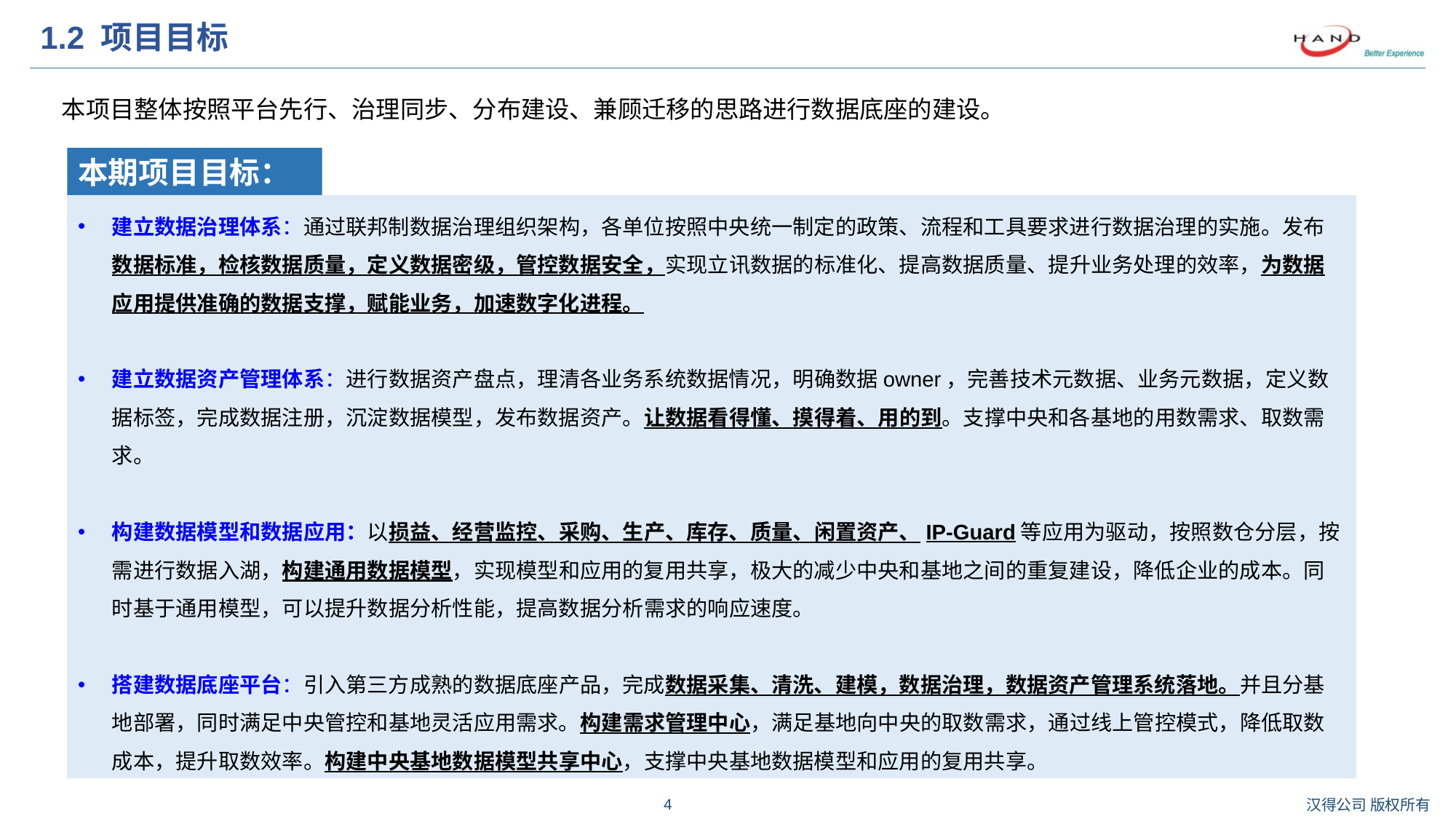

# 1.2 项目目标
本项目整体按照平台先行、治理同步、分布建设、兼顾迁移的思路进行数据底座的建设。
本期项目目标：
建立数据治理体系：通过联邦制数据治理组织架构，各单位按照中央统一制定的政策、流程和工具要求进行数据治理的实施。发布数据标准，检核数据质量，定义数据密级，管控数据安全，实现立讯数据的标准化、提高数据质量、提升业务处理的效率，为数据应用提供准确的数据支撑，赋能业务，加速数字化进程。

建立数据资产管理体系：进行数据资产盘点，理清各业务系统数据情况，明确数据owner，完善技术元数据、业务元数据，定义数据标签，完成数据注册，沉淀数据模型，发布数据资产。让数据看得懂、摸得着、用的到。支撑中央和各基地的用数需求、取数需求。

构建数据模型和数据应用：以损益、经营监控、采购、生产、库存、质量、闲置资产、IP-Guard等应用为驱动，按照数仓分层，按需进行数据入湖，构建通用数据模型，实现模型和应用的复用共享，极大的减少中央和基地之间的重复建设，降低企业的成本。同时基于通用模型，可以提升数据分析性能，提高数据分析需求的响应速度。

搭建数据底座平台：引入第三方成熟的数据底座产品，完成数据采集、清洗、建模，数据治理，数据资产管理系统落地。并且分基地部署，同时满足中央管控和基地灵活应用需求。构建需求管理中心，满足基地向中央的取数需求，通过线上管控模式，降低取数成本，提升取数效率。构建中央基地数据模型共享中心，支撑中央基地数据模型和应用的复用共享。